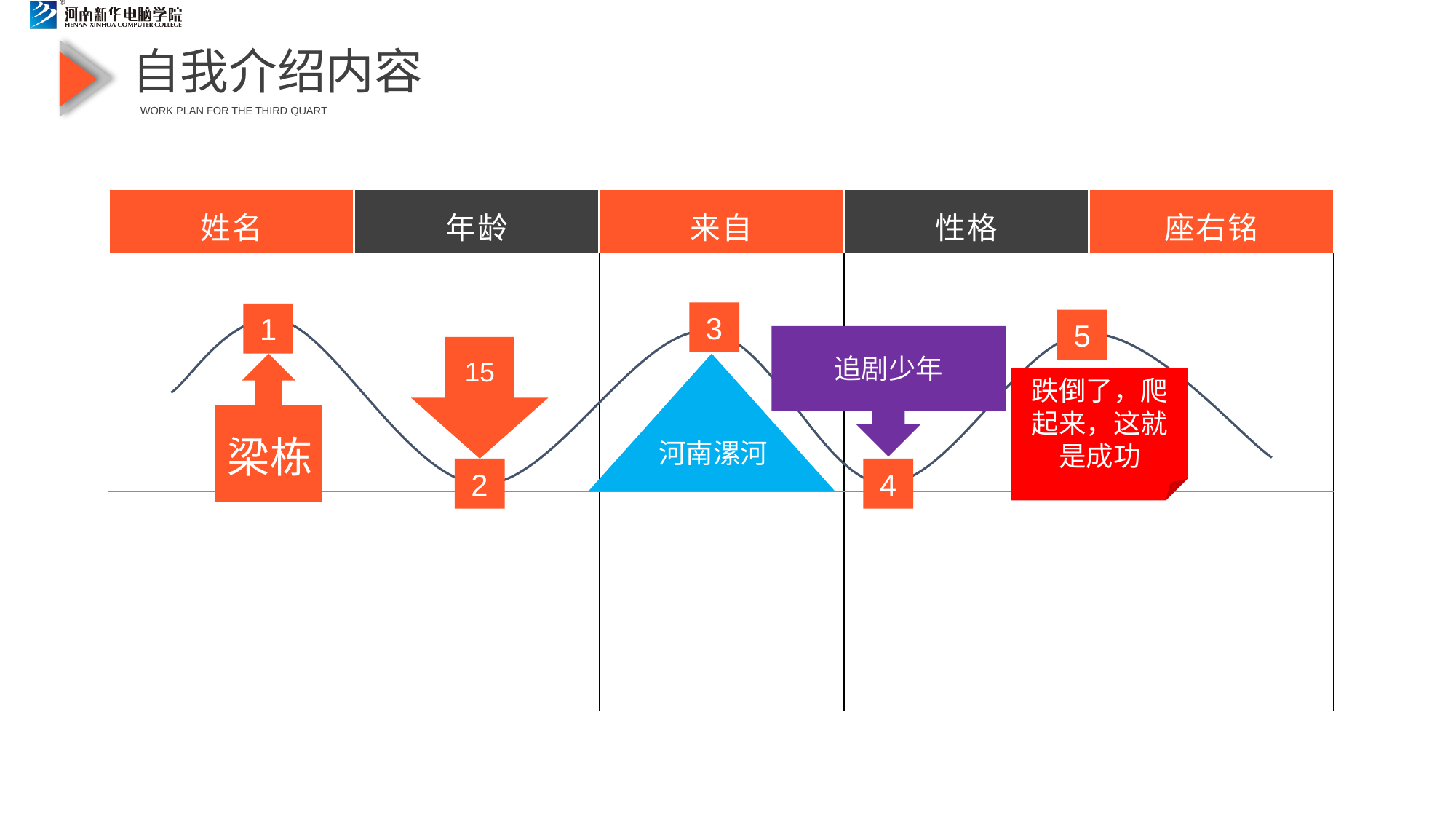

自我介绍内容
WORK PLAN FOR THE THIRD QUART

| 姓名 | 年龄 | 来自 | 性格 | 座右铭 |
| --- | --- | --- | --- | --- |
|  |  |  |  |  |
|  |  |  |  |  |
3
1
5

2
4

追剧少年
15

跌倒了，爬起来，这就是成功
梁栋
河南漯河